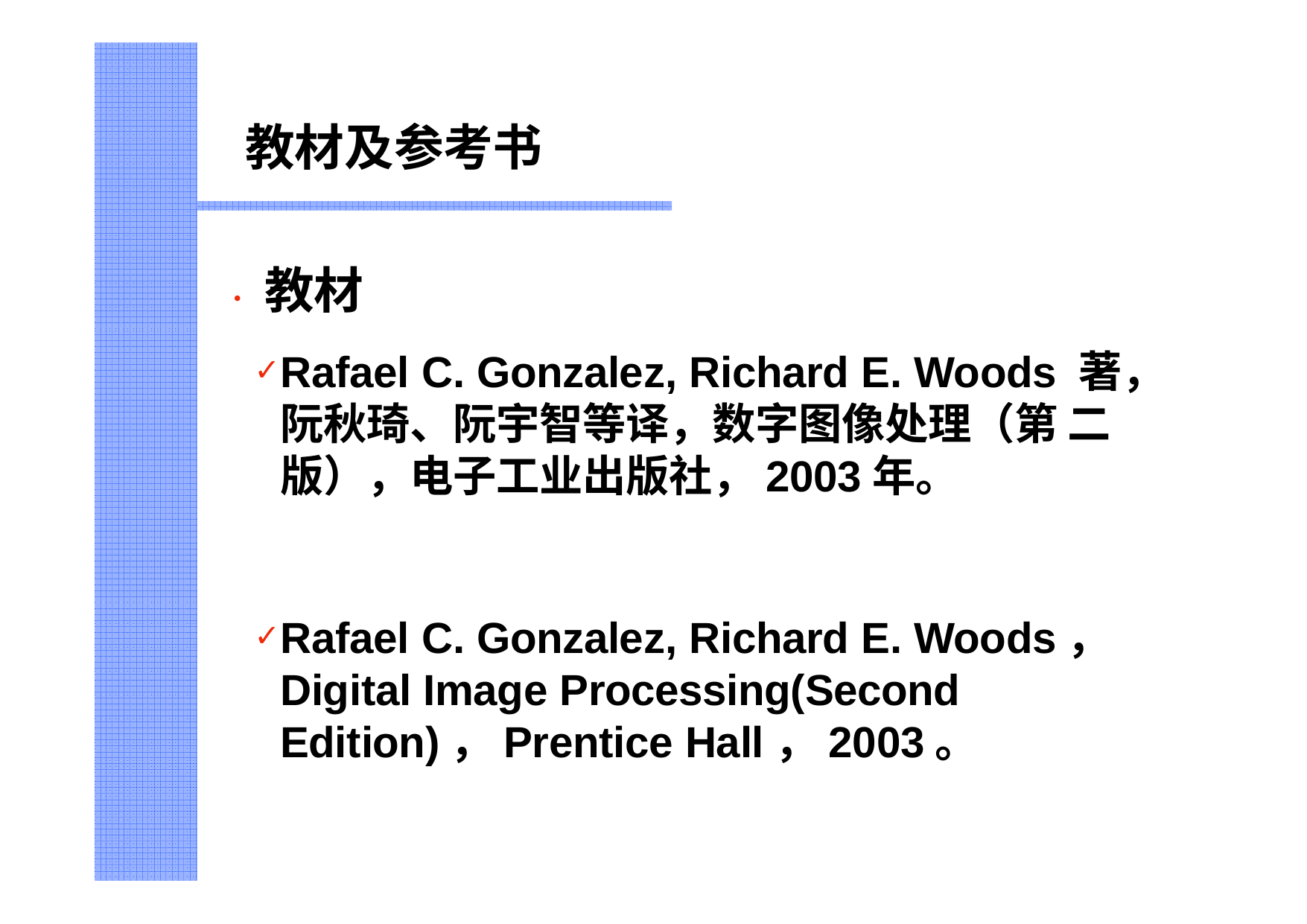

# 教材及参考书
•	教材
Rafael C. Gonzalez, Richard E. Woods 著，阮秋琦、阮宇智等译，数字图像处理（第 二版），电子工业出版社，2003年。

Rafael C. Gonzalez, Richard E. Woods， Digital Image Processing(Second Edition)，Prentice Hall，2003。